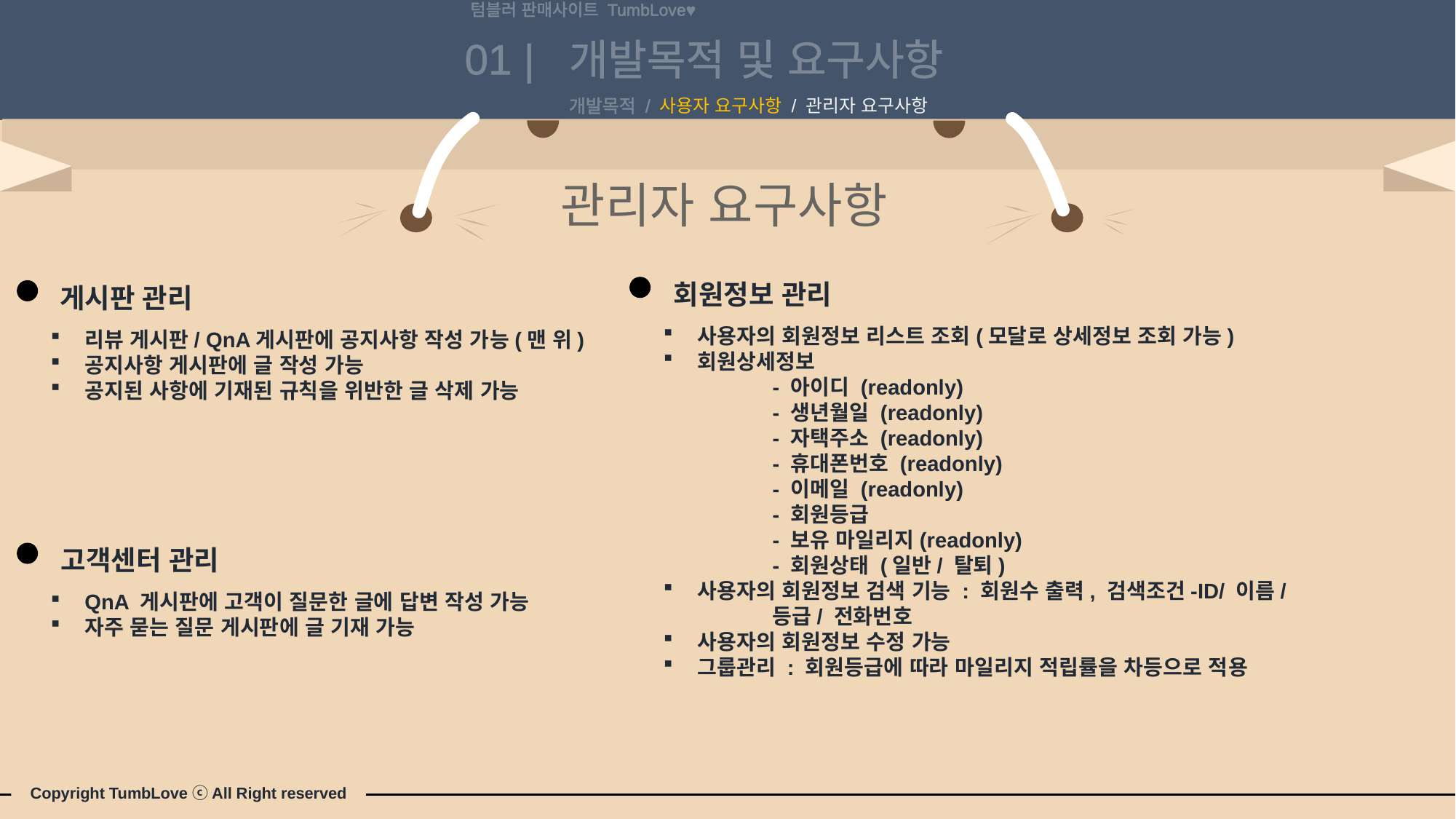

텀블러 판매사이트 TumbLove♥
01 |
개발목적 및 요구사항
개발목적 / 사용자 요구사항 / 관리자 요구사항

관리자 요구사항
회원정보 관리
사용자의 회원정보 리스트 조회(모달로 상세정보 조회 가능)
회원상세정보
	- 아이디 (readonly)
	- 생년월일 (readonly)
	- 자택주소 (readonly)
	- 휴대폰번호 (readonly)
	- 이메일 (readonly)
	- 회원등급
	- 보유 마일리지(readonly)
	- 회원상태 (일반/ 탈퇴)
사용자의 회원정보 검색 기능 : 회원수 출력, 검색조건-ID/ 이름/
	등급/ 전화번호
사용자의 회원정보 수정 가능
그룹관리 : 회원등급에 따라 마일리지 적립률을 차등으로 적용
게시판 관리
리뷰 게시판/ QnA게시판에 공지사항 작성 가능(맨 위)
공지사항 게시판에 글 작성 가능
공지된 사항에 기재된 규칙을 위반한 글 삭제 가능

고객센터 관리
QnA 게시판에 고객이 질문한 글에 답변 작성 가능
자주 묻는 질문 게시판에 글 기재 가능

Copyright TumbLove ⓒ All Right reserved